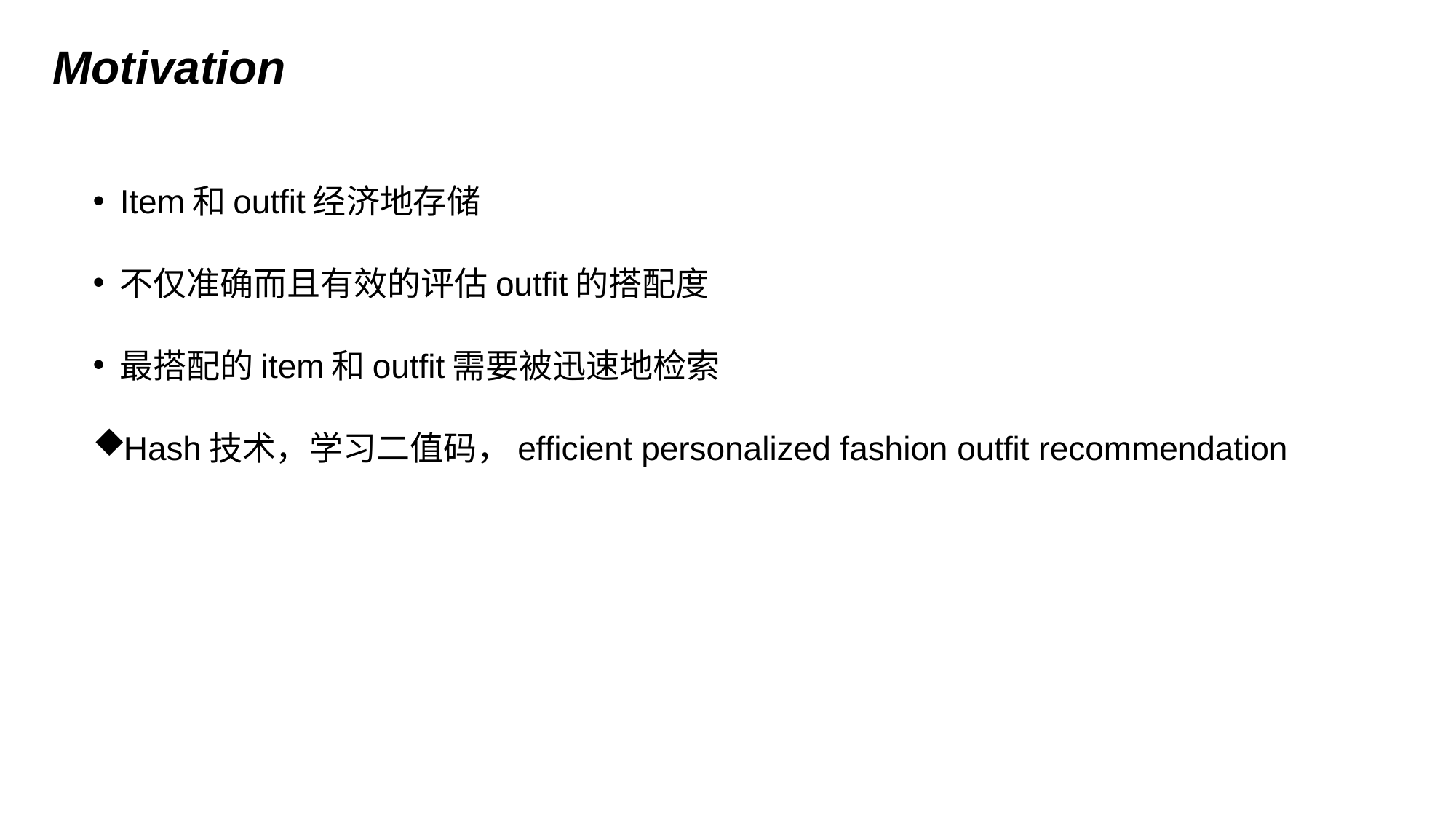

# Motivation
Item和outfit经济地存储
不仅准确而且有效的评估outfit的搭配度
最搭配的item和outfit需要被迅速地检索
Hash技术，学习二值码，efficient personalized fashion outfit recommendation